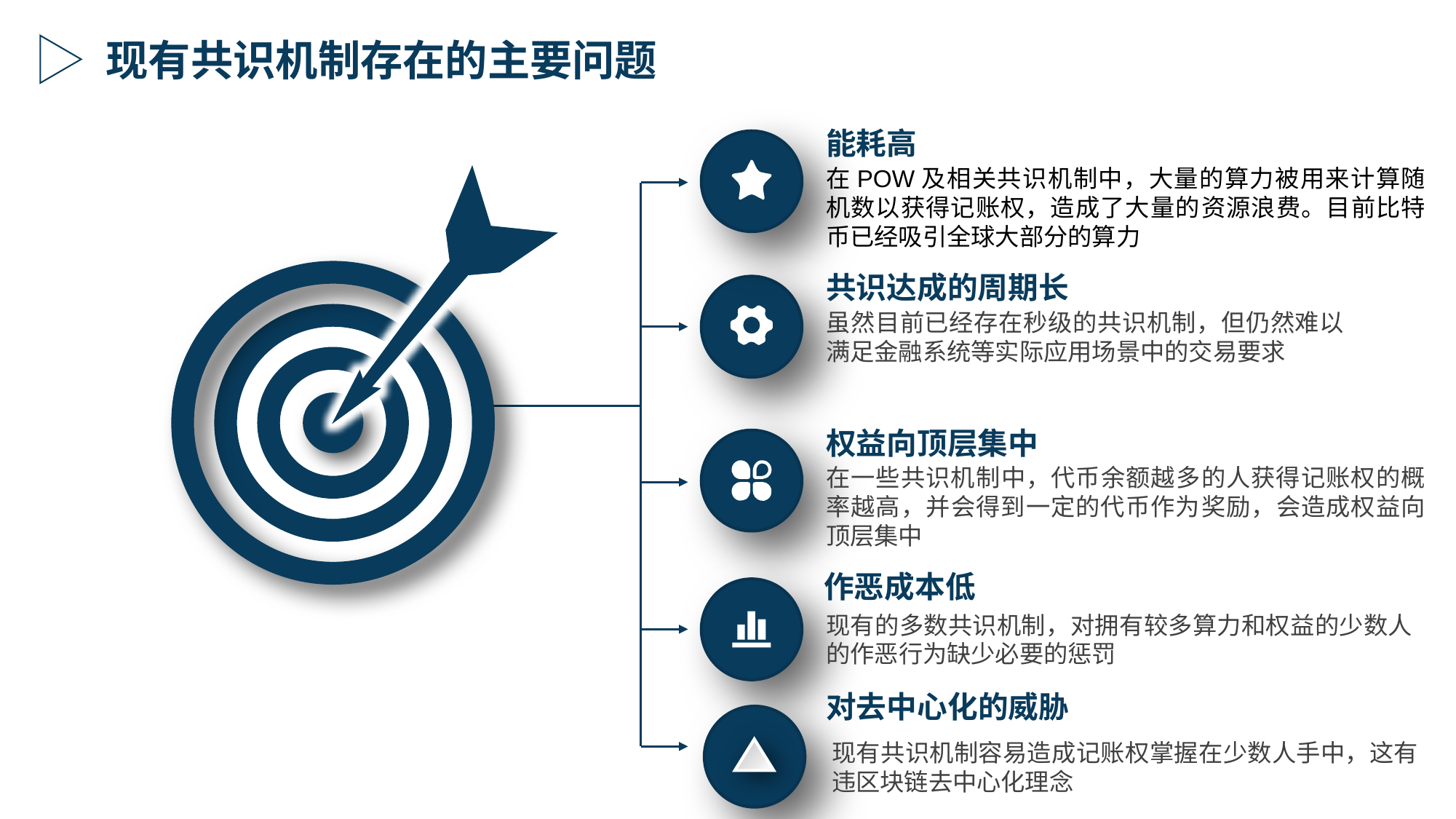

现有共识机制存在的主要问题

能耗高

在POW及相关共识机制中，大量的算力被用来计算随机数以获得记账权，造成了大量的资源浪费。目前比特币已经吸引全球大部分的算力

共识达成的周期长

虽然目前已经存在秒级的共识机制，但仍然难以满足金融系统等实际应用场景中的交易要求

权益向顶层集中

在一些共识机制中，代币余额越多的人获得记账权的概率越高，并会得到一定的代币作为奖励，会造成权益向顶层集中

作恶成本低

现有的多数共识机制，对拥有较多算力和权益的少数人的作恶行为缺少必要的惩罚

对去中心化的威胁

现有共识机制容易造成记账权掌握在少数人手中，这有违区块链去中心化理念